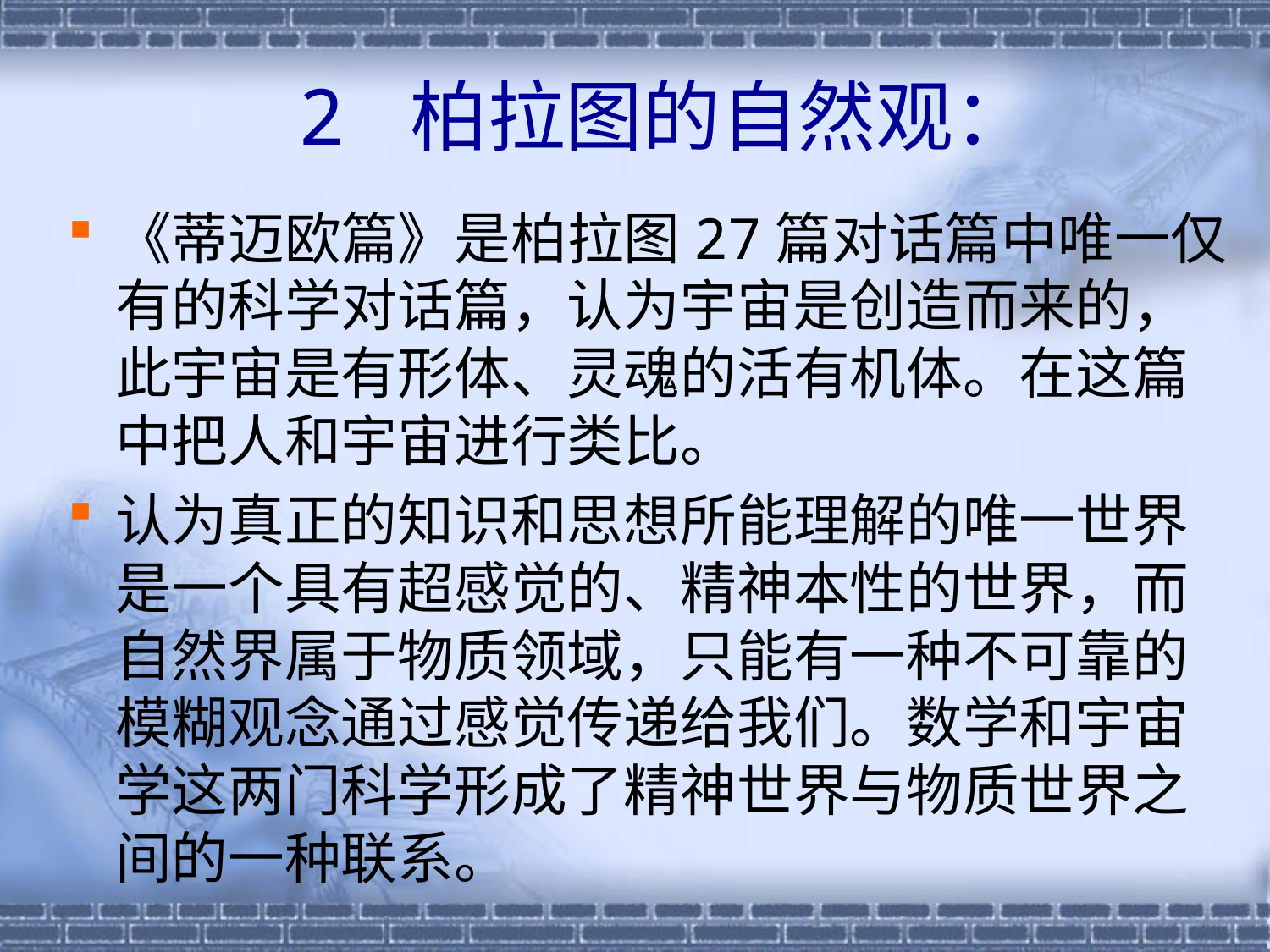

# 2 柏拉图的自然观：
《蒂迈欧篇》是柏拉图27篇对话篇中唯一仅有的科学对话篇，认为宇宙是创造而来的，此宇宙是有形体、灵魂的活有机体。在这篇中把人和宇宙进行类比。
认为真正的知识和思想所能理解的唯一世界是一个具有超感觉的、精神本性的世界，而自然界属于物质领域，只能有一种不可靠的模糊观念通过感觉传递给我们。数学和宇宙学这两门科学形成了精神世界与物质世界之间的一种联系。